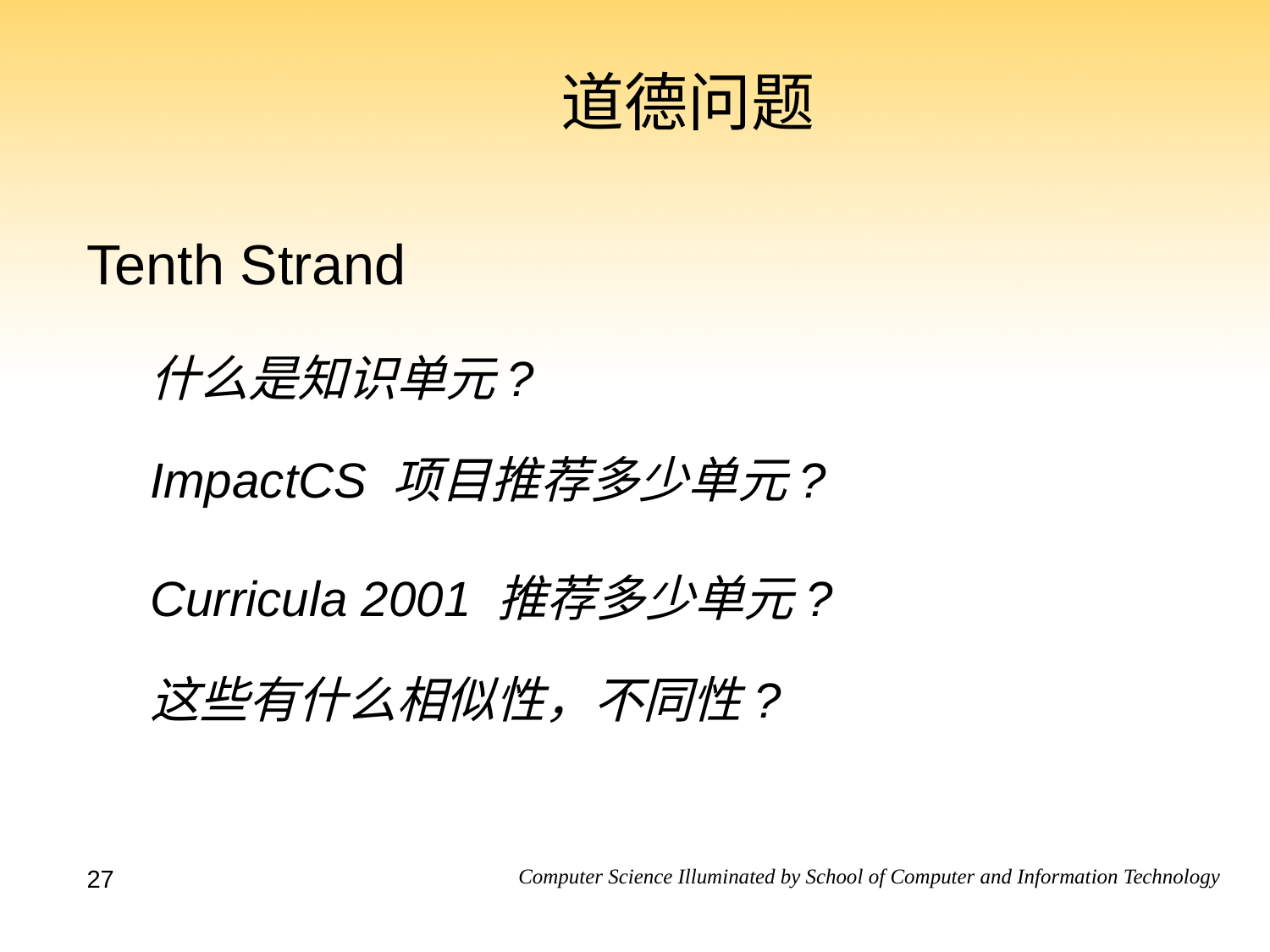

# 道德问题
Tenth Strand

什么是知识单元?

ImpactCS 项目推荐多少单元?

Curricula 2001 推荐多少单元?

这些有什么相似性，不同性?

27